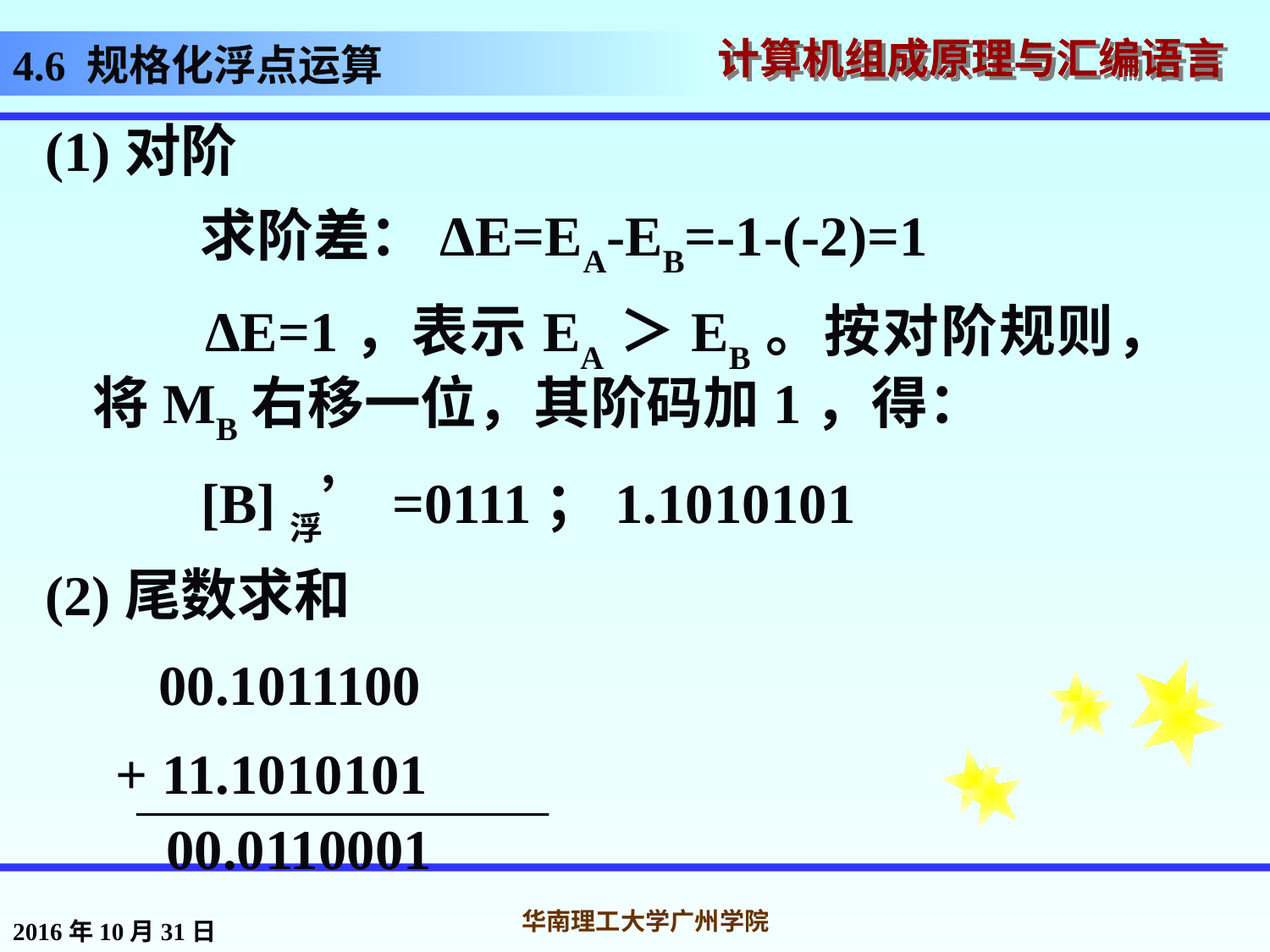

# 4.6 规格化浮点运算
(1)对阶
           求阶差：ΔE=EA-EB=-1-(-2)=1
          ΔE=1，表示EA＞EB。按对阶规则，将MB右移一位，其阶码加1，得：
           [B]浮’=0111；1.1010101
(2)尾数求和
        00.1011100
     + 11.1010101
00.0110001

2016年10月31日
华南理工大学广州学院